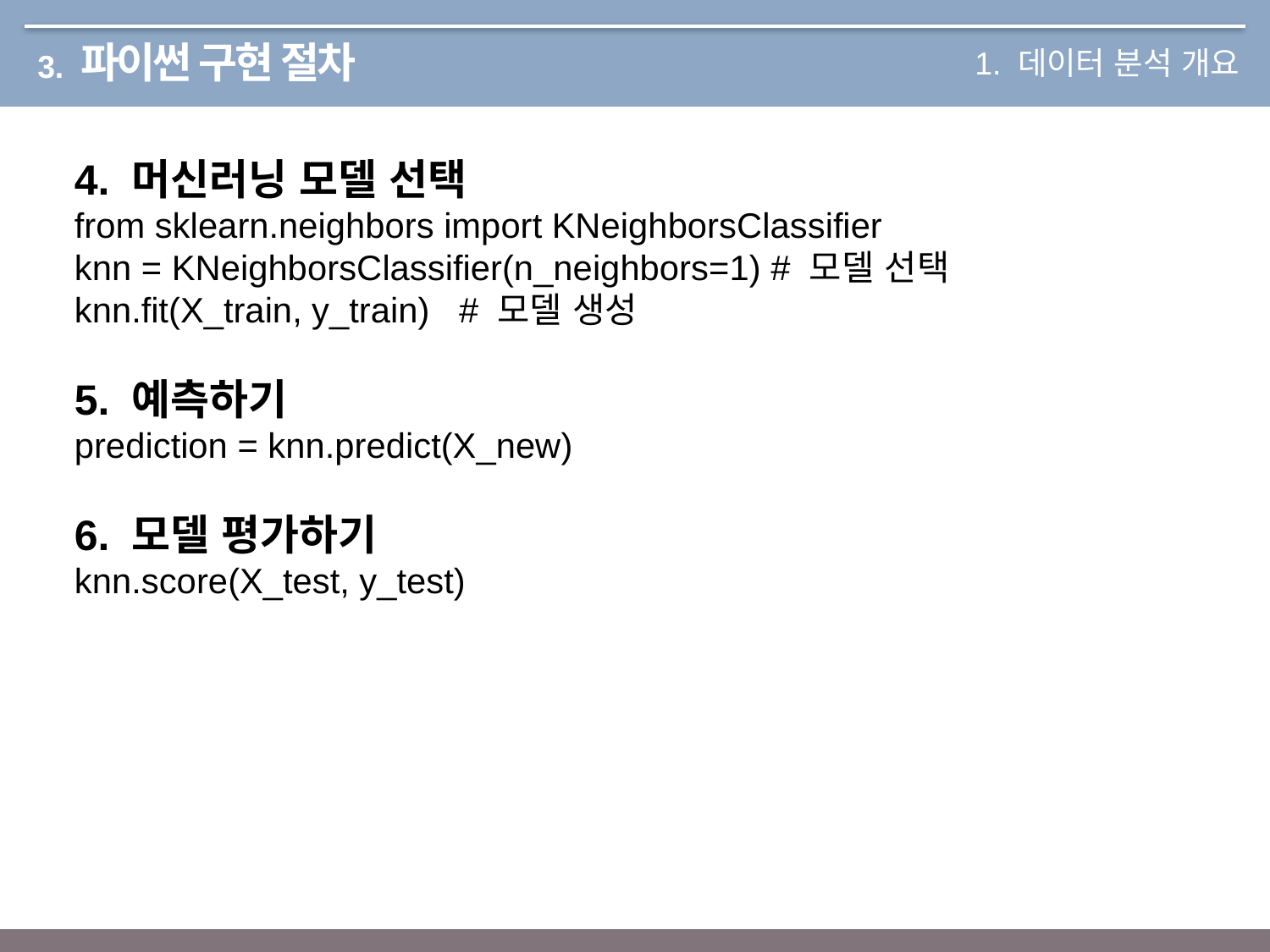

# 3. 파이썬 구현 절차
1. 데이터 분석 개요
4. 머신러닝 모델 선택
from sklearn.neighbors import KNeighborsClassifier
knn = KNeighborsClassifier(n_neighbors=1) # 모델 선택
knn.fit(X_train, y_train)   # 모델 생성

5. 예측하기
prediction = knn.predict(X_new)

6. 모델 평가하기
knn.score(X_test, y_test)